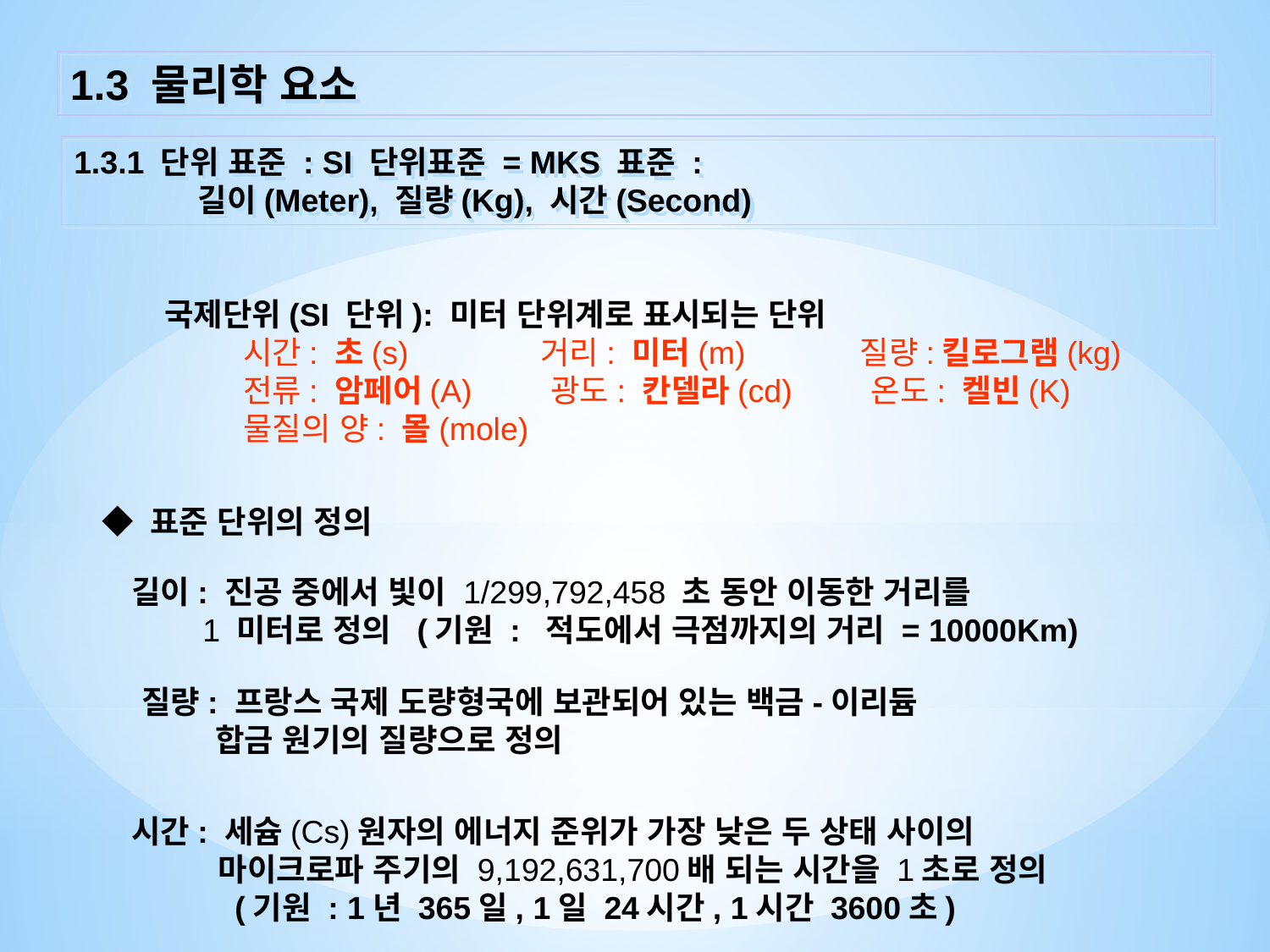

1.3 물리학 요소

1.3.1 단위 표준 : SI 단위표준 = MKS 표준 :
길이(Meter), 질량(Kg), 시간(Second)

국제단위(SI 단위): 미터 단위계로 표시되는 단위
        시간: 초(s)              거리: 미터(m)            질량:킬로그램(kg)
        전류: 암페어(A)        광도: 칸델라(cd)        온도: 켈빈(K)
        물질의 양: 몰(mole)
◆ 표준 단위의 정의
길이: 진공 중에서 빛이 1/299,792,458 초 동안 이동한 거리를
        1 미터로 정의  (기원 :  적도에서 극점까지의 거리 = 10000Km)
질량: 프랑스 국제 도량형국에 보관되어 있는 백금-이리듐    합금 원기의 질량으로 정의
시간: 세슘(Cs)원자의 에너지 준위가 가장 낮은 두 상태 사이의 마이크로파 주기의 9,192,631,700배 되는 시간을 1초로 정의    (기원 : 1년 365일, 1일 24시간, 1시간 3600초)